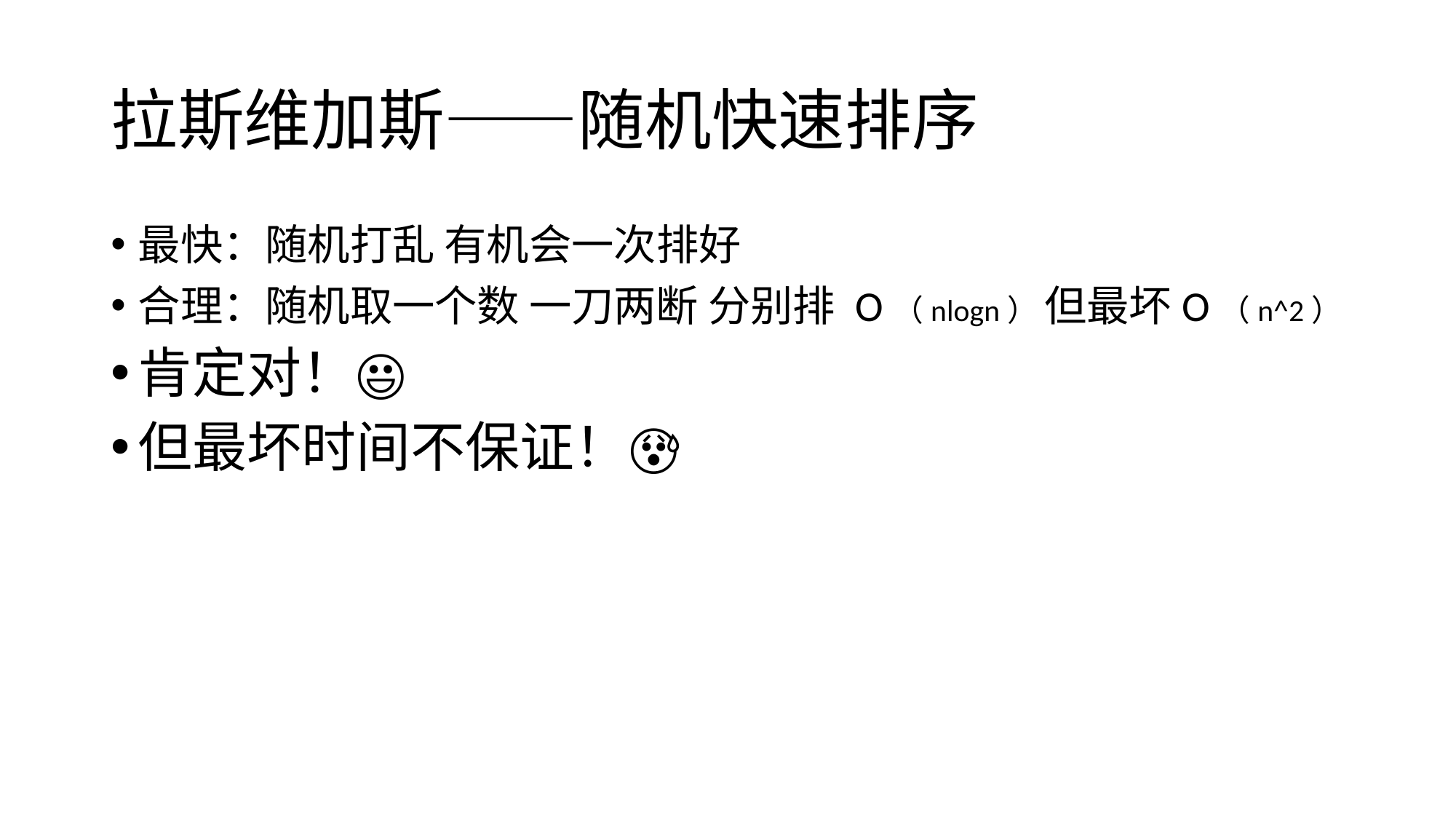

# 拉斯维加斯——随机快速排序
最快：随机打乱 有机会一次排好
合理：随机取一个数 一刀两断 分别排 O（nlogn） 但最坏O（n^2）
肯定对！😃
但最坏时间不保证！😰